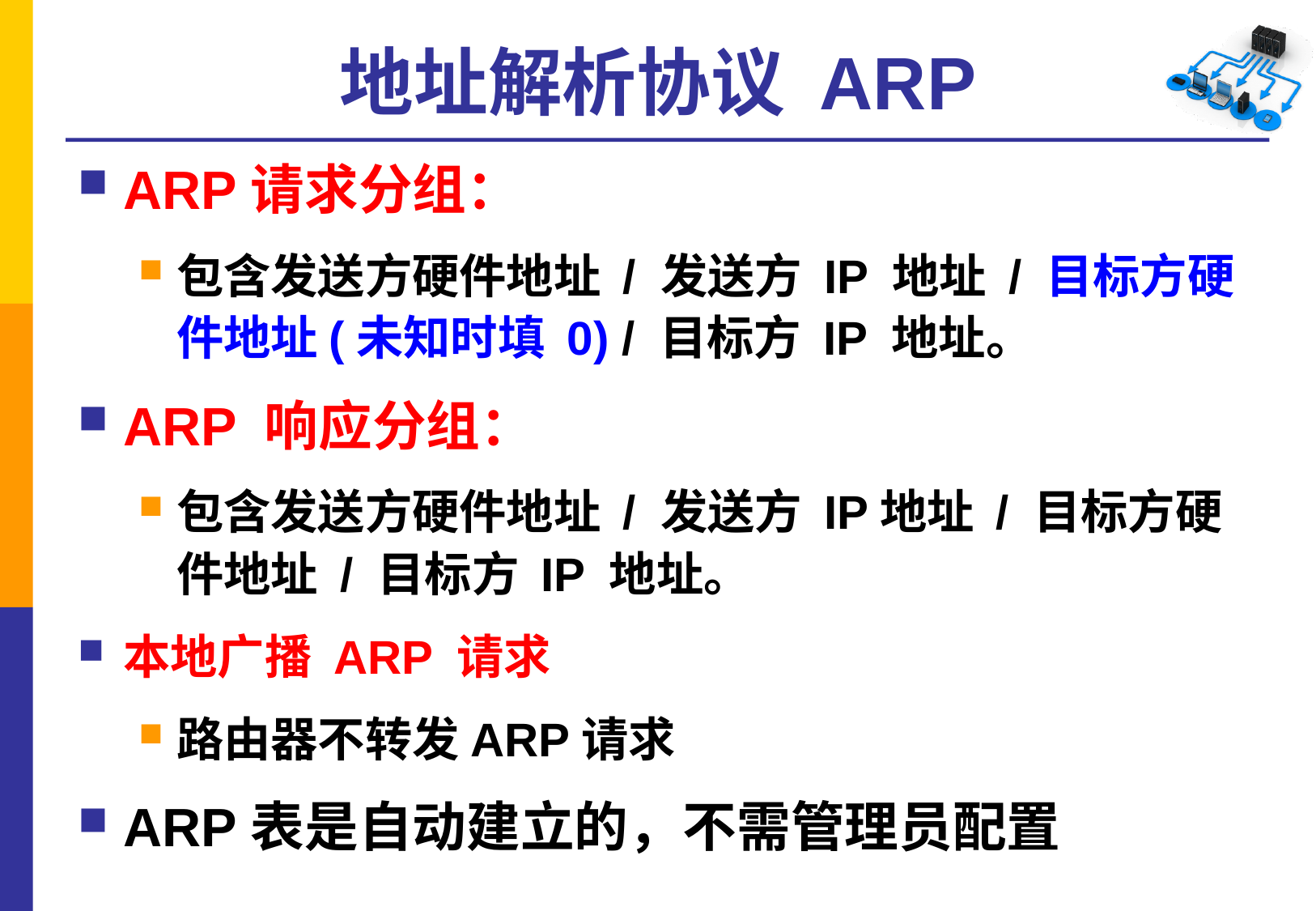

# 地址解析协议 ARP
ARP请求分组：
包含发送方硬件地址 / 发送方 IP 地址 / 目标方硬件地址(未知时填 0) / 目标方 IP 地址。
ARP 响应分组：
包含发送方硬件地址 / 发送方 IP地址 / 目标方硬件地址 / 目标方 IP 地址。
本地广播 ARP 请求
路由器不转发ARP请求
ARP表是自动建立的，不需管理员配置